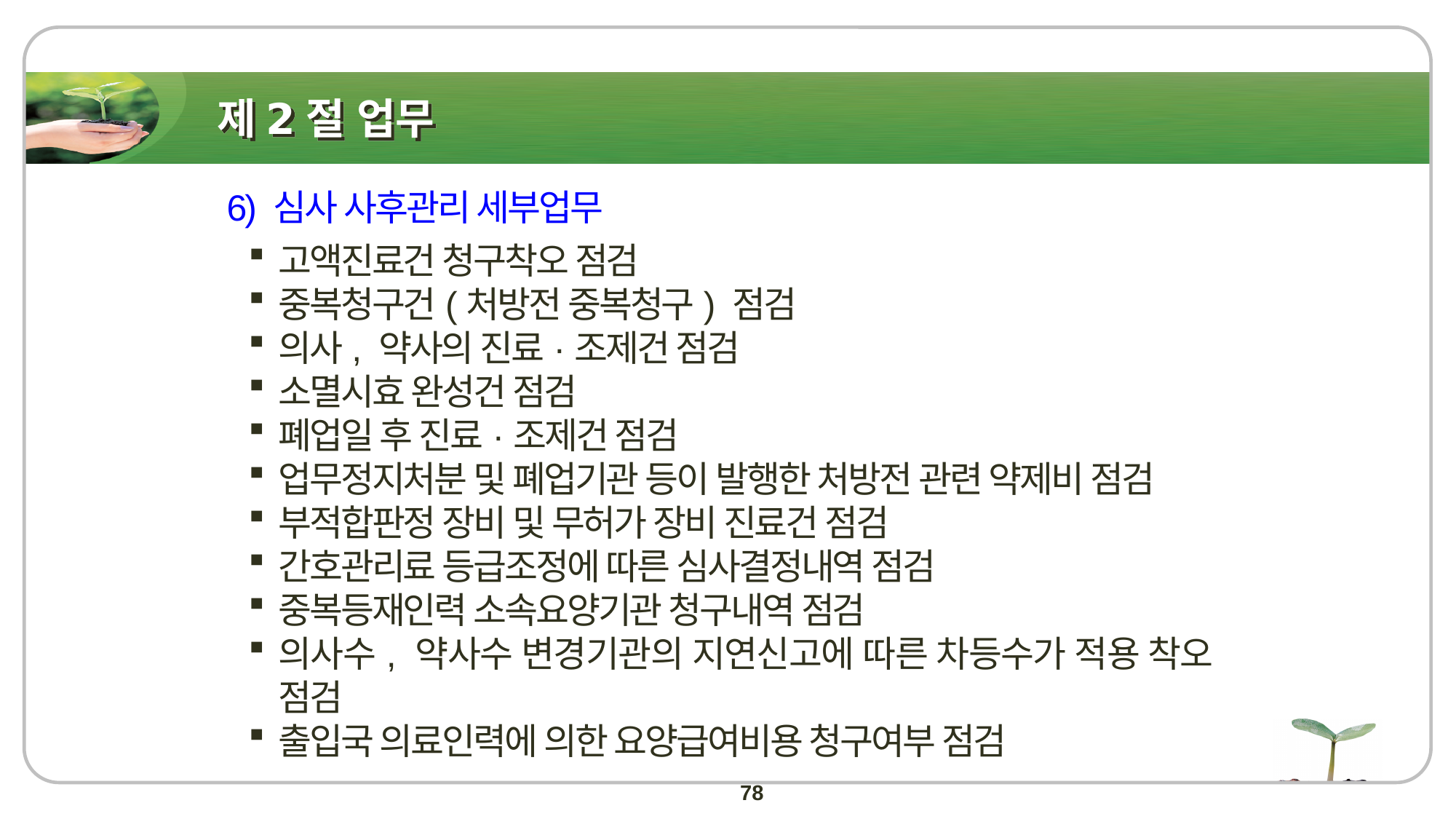

# 제2절 업무
6) 심사 사후관리 세부업무
고액진료건 청구착오 점검
중복청구건(처방전 중복청구) 점검
의사, 약사의 진료·조제건 점검
소멸시효 완성건 점검
폐업일 후 진료·조제건 점검
업무정지처분 및 폐업기관 등이 발행한 처방전 관련 약제비 점검
부적합판정 장비 및 무허가 장비 진료건 점검
간호관리료 등급조정에 따른 심사결정내역 점검
중복등재인력 소속요양기관 청구내역 점검
의사수, 약사수 변경기관의 지연신고에 따른 차등수가 적용 착오 점검
출입국 의료인력에 의한 요양급여비용 청구여부 점검
78